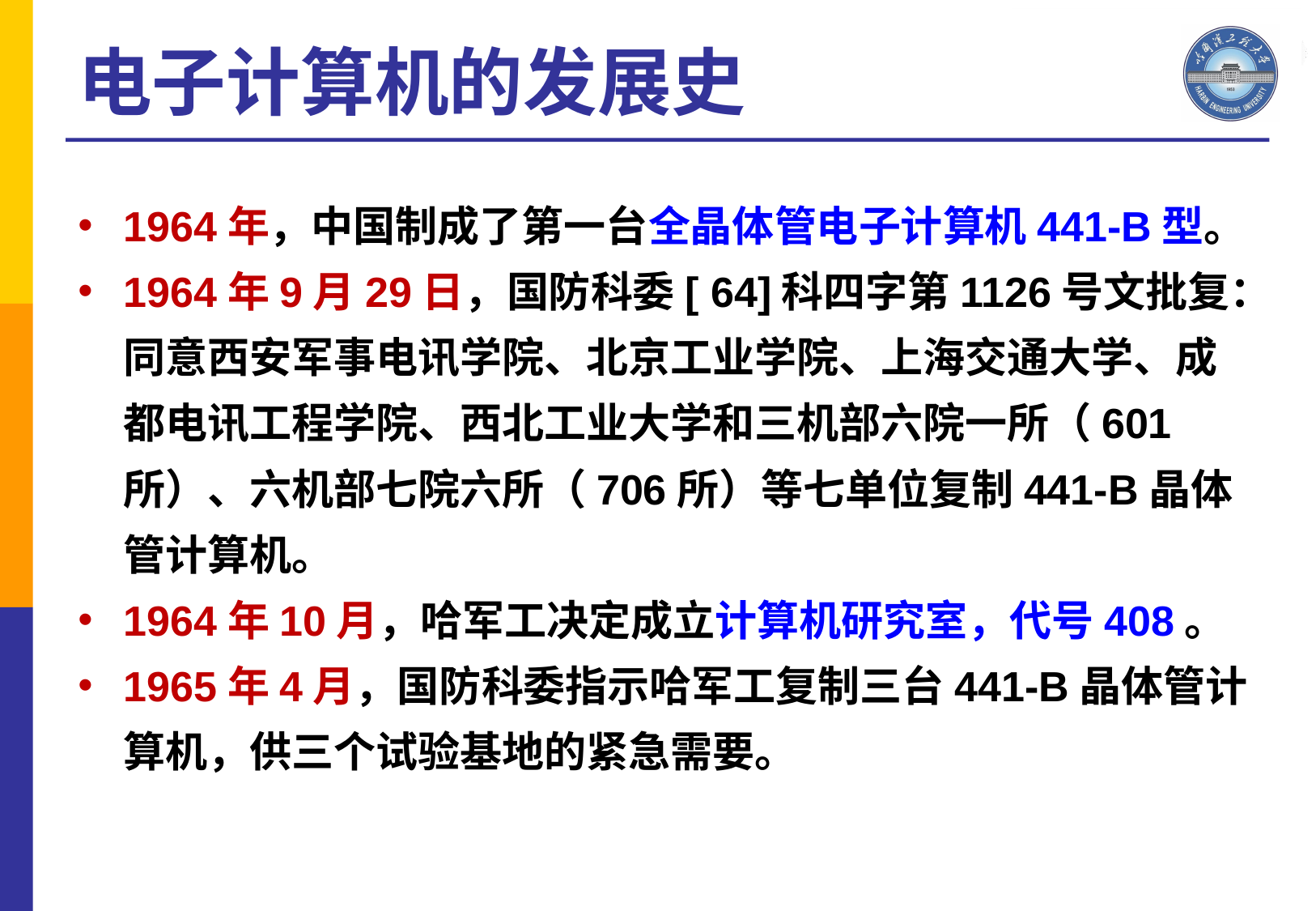

电子计算机的发展史
1964年，中国制成了第一台全晶体管电子计算机441-B型。
1964年9月29日，国防科委[ 64]科四字第1126号文批复：同意西安军事电讯学院、北京工业学院、上海交通大学、成都电讯工程学院、西北工业大学和三机部六院一所（601所）、六机部七院六所（706所）等七单位复制441-B晶体管计算机。
1964年10月，哈军工决定成立计算机研究室，代号408。
1965年4月，国防科委指示哈军工复制三台441-B晶体管计算机，供三个试验基地的紧急需要。